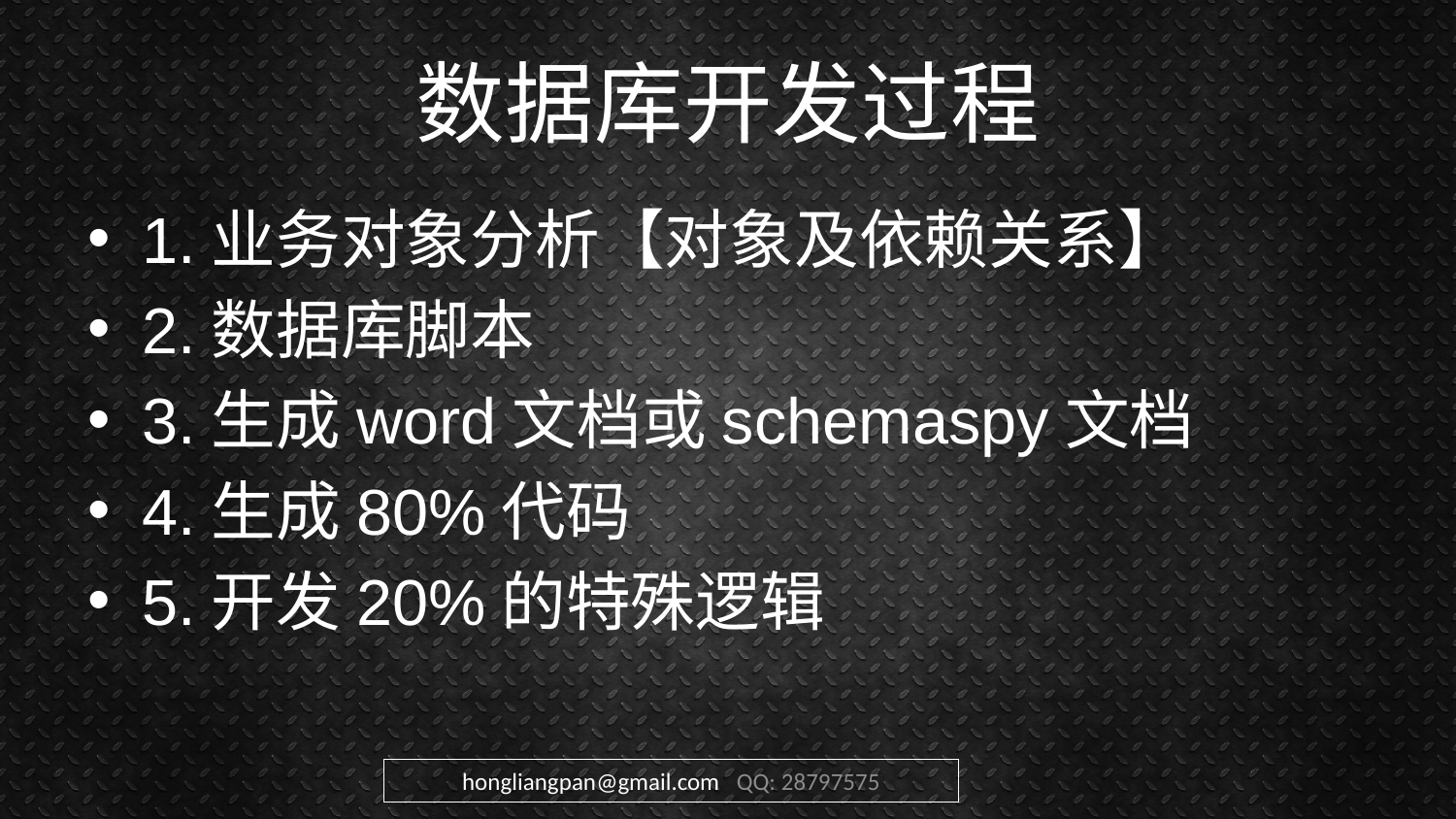

# 数据库开发过程
1.业务对象分析【对象及依赖关系】
2.数据库脚本
3.生成word文档或schemaspy文档
4.生成80%代码
5.开发20%的特殊逻辑